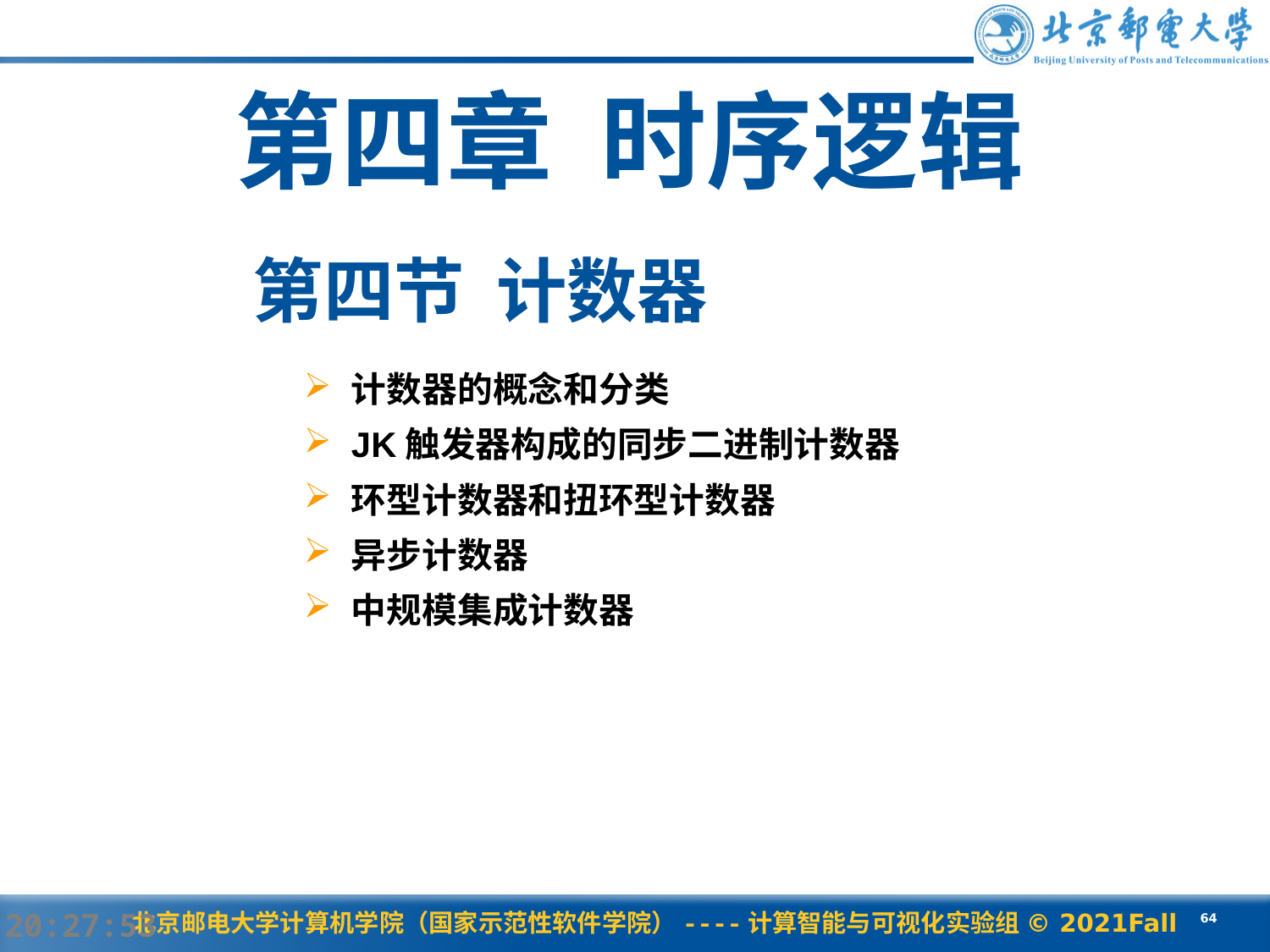

第四章  时序逻辑
# 第四节  计数器
计数器的概念和分类
JK触发器构成的同步二进制计数器
环型计数器和扭环型计数器
异步计数器
中规模集成计数器